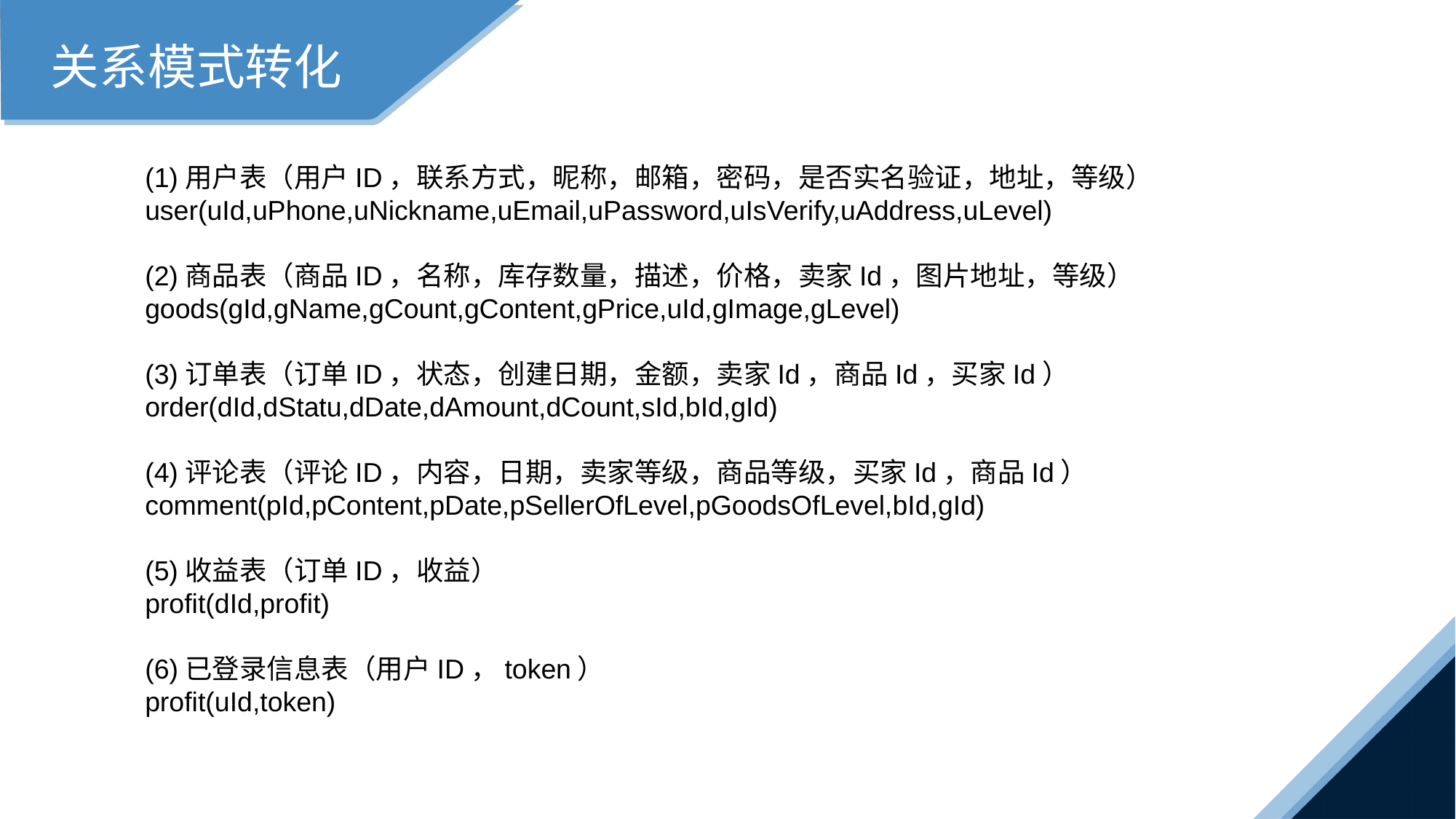

关系模式转化

(1)用户表（用户ID，联系方式，昵称，邮箱，密码，是否实名验证，地址，等级）
user(uId,uPhone,uNickname,uEmail,uPassword,uIsVerify,uAddress,uLevel)

(2)商品表（商品ID，名称，库存数量，描述，价格，卖家Id，图片地址，等级）
goods(gId,gName,gCount,gContent,gPrice,uId,gImage,gLevel)

(3)订单表（订单ID，状态，创建日期，金额，卖家Id，商品Id，买家Id）
order(dId,dStatu,dDate,dAmount,dCount,sId,bId,gId)

(4)评论表（评论ID，内容，日期，卖家等级，商品等级，买家Id，商品Id）
comment(pId,pContent,pDate,pSellerOfLevel,pGoodsOfLevel,bId,gId)

(5)收益表（订单ID，收益）
profit(dId,profit)

(6)已登录信息表（用户ID，token）
profit(uId,token)